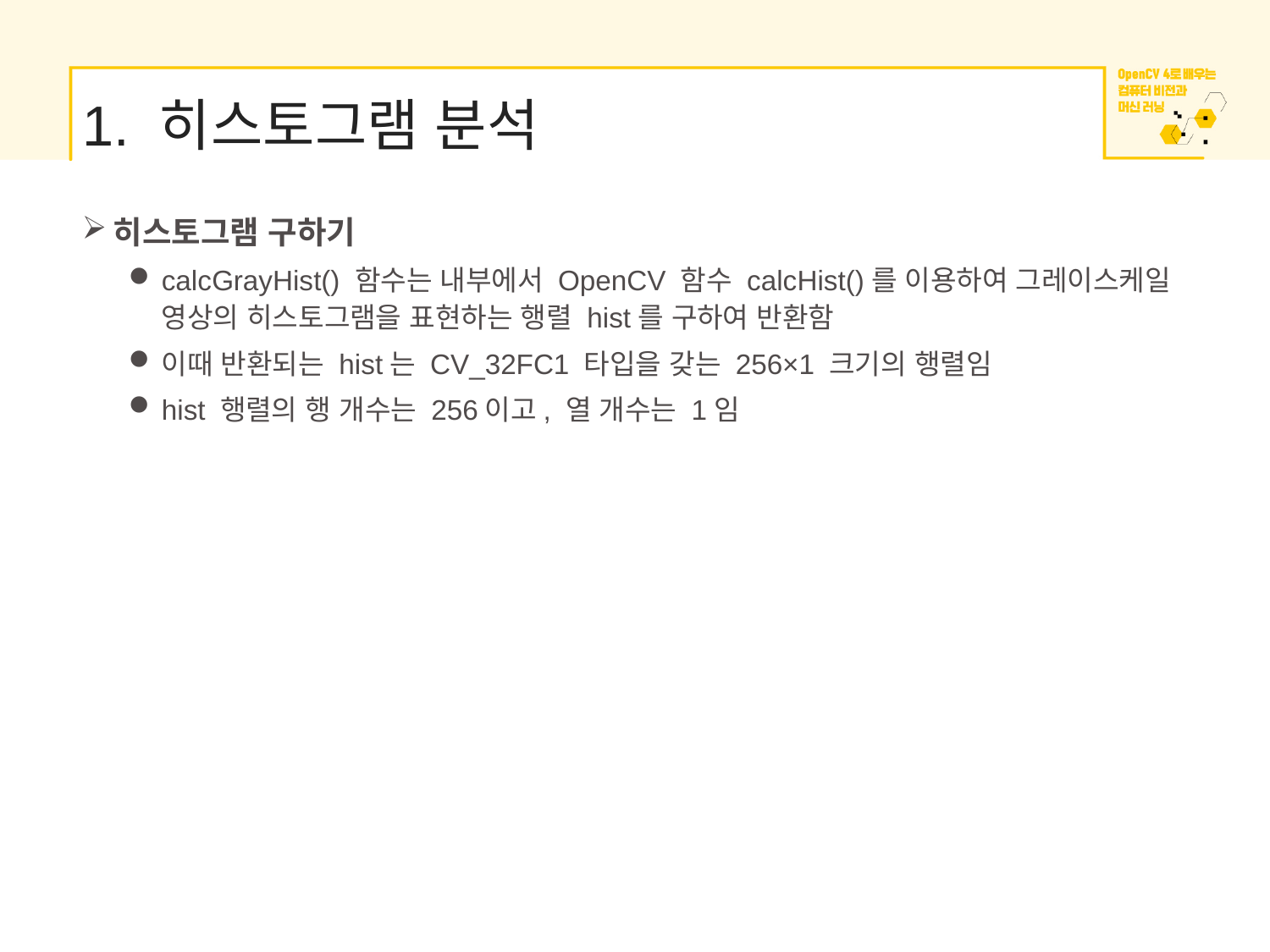

# 1. 히스토그램 분석
히스토그램 구하기
calcGrayHist() 함수는 내부에서 OpenCV 함수 calcHist()를 이용하여 그레이스케일 영상의 히스토그램을 표현하는 행렬 hist를 구하여 반환함
이때 반환되는 hist는 CV_32FC1 타입을 갖는 256×1 크기의 행렬임
hist 행렬의 행 개수는 256이고, 열 개수는 1임